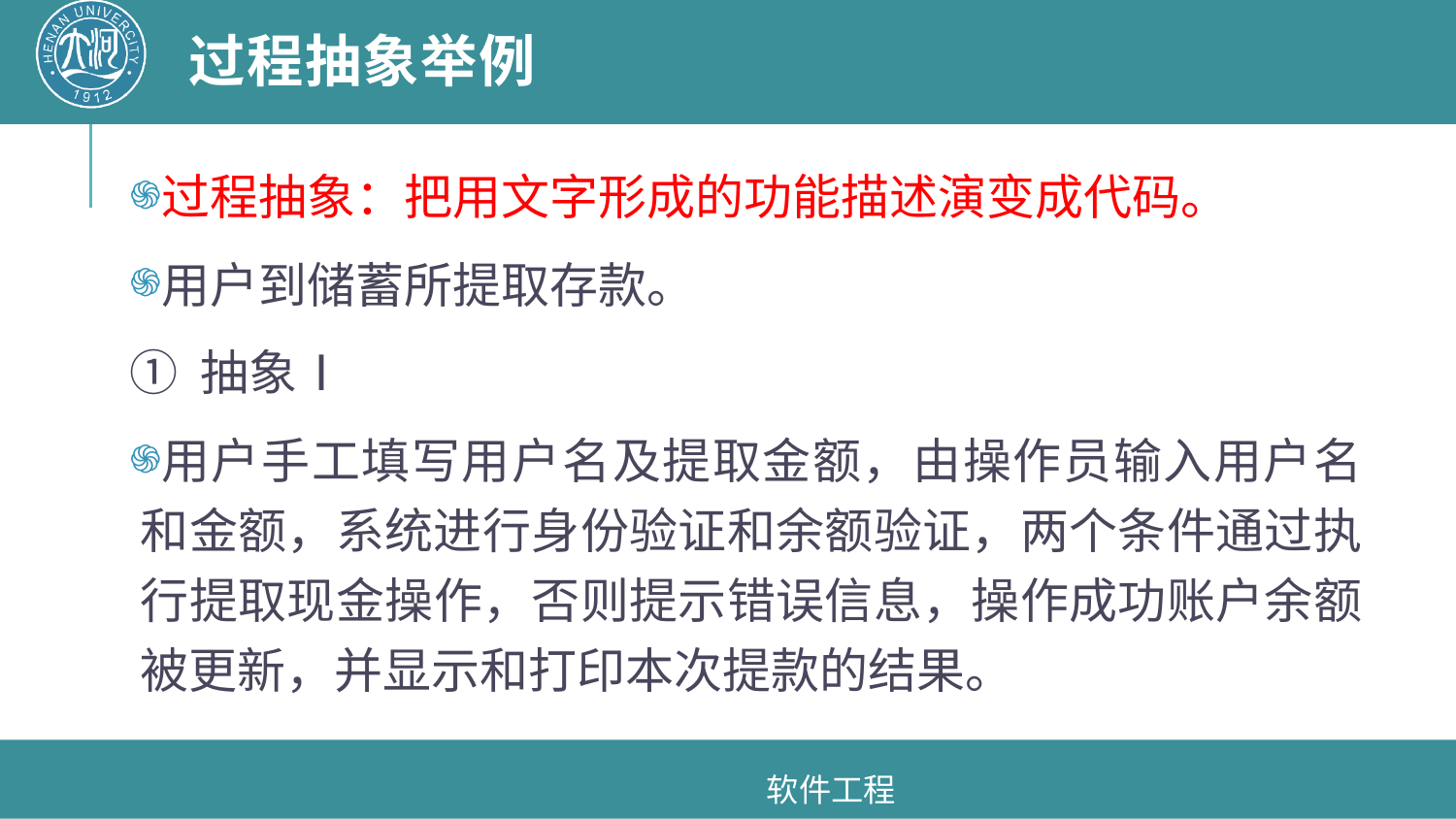

# 过程抽象举例
过程抽象：把用文字形成的功能描述演变成代码。
用户到储蓄所提取存款。
① 抽象Ⅰ
用户手工填写用户名及提取金额，由操作员输入用户名和金额，系统进行身份验证和余额验证，两个条件通过执行提取现金操作，否则提示错误信息，操作成功账户余额被更新，并显示和打印本次提款的结果。

软件工程
139